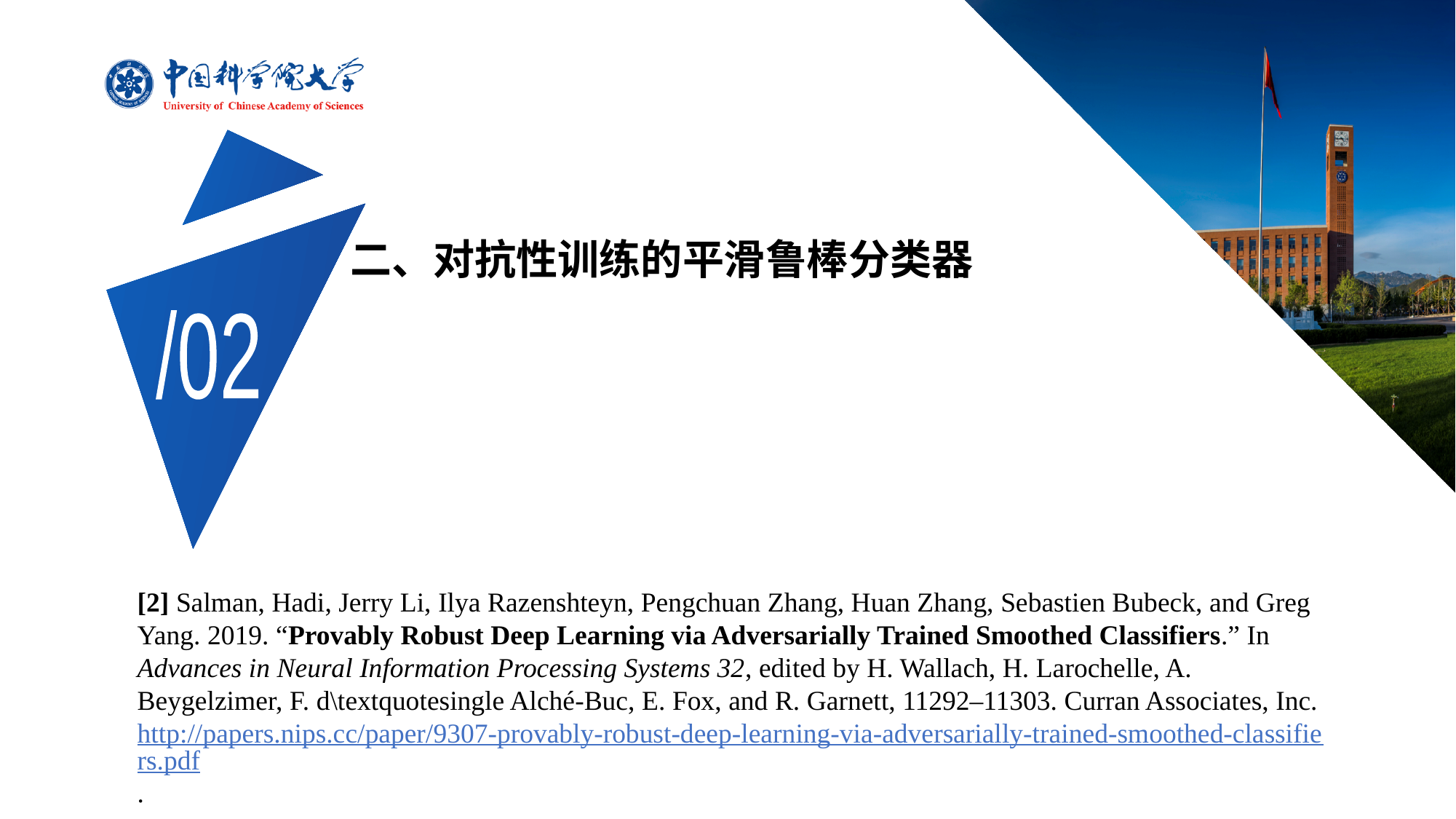

# 二、对抗性训练的平滑鲁棒分类器
/02
[2] Salman, Hadi, Jerry Li, Ilya Razenshteyn, Pengchuan Zhang, Huan Zhang, Sebastien Bubeck, and Greg Yang. 2019. “Provably Robust Deep Learning via Adversarially Trained Smoothed Classifiers.” In Advances in Neural Information Processing Systems 32, edited by H. Wallach, H. Larochelle, A. Beygelzimer, F. d\textquotesingle Alché-Buc, E. Fox, and R. Garnett, 11292–11303. Curran Associates, Inc. http://papers.nips.cc/paper/9307-provably-robust-deep-learning-via-adversarially-trained-smoothed-classifiers.pdf.